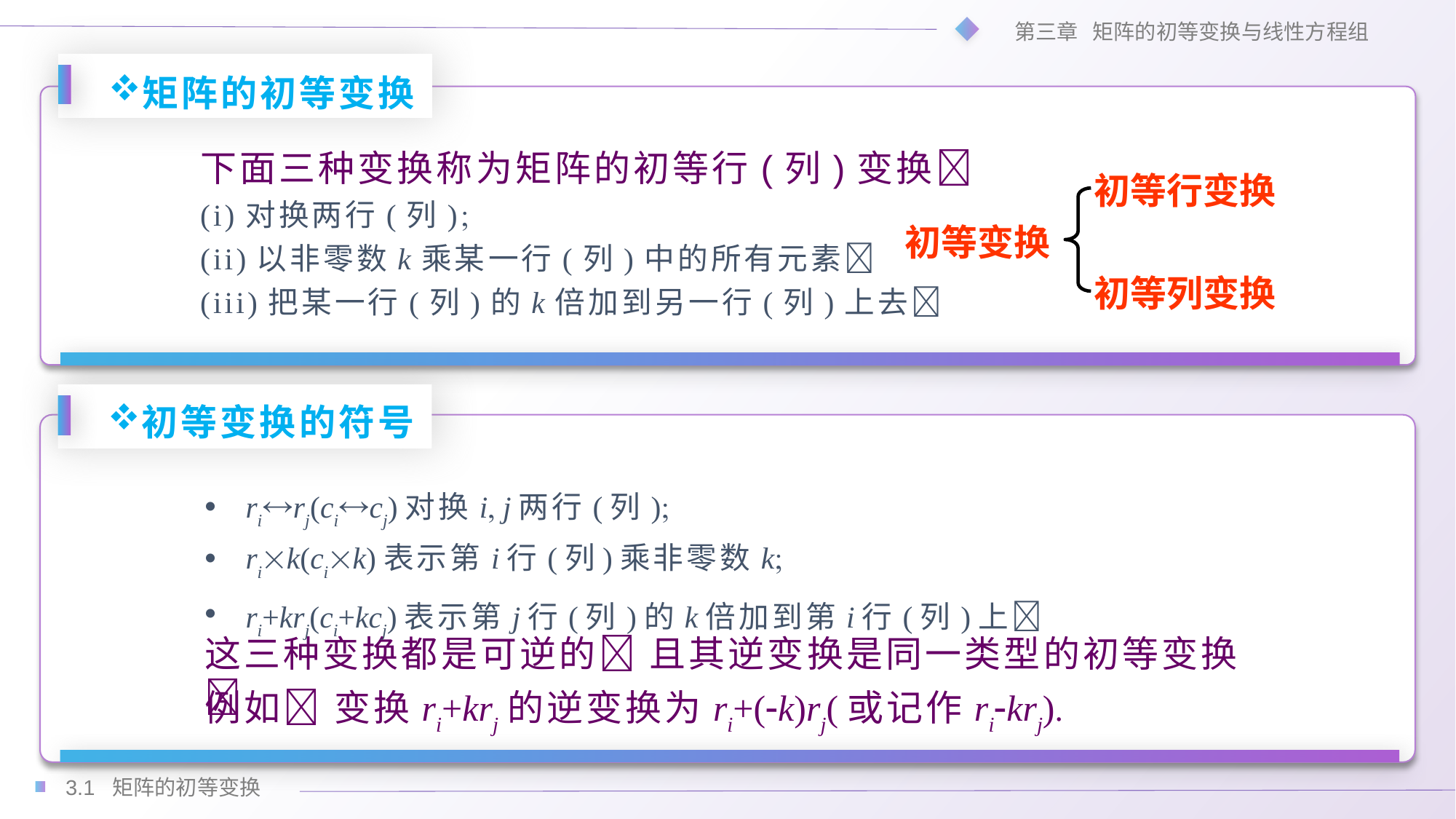

矩阵的初等变换

下面三种变换称为矩阵的初等行(列)变换:
(i)对换两行(列);
(ii)以非零数k乘某一行(列)中的所有元素;
(iii)把某一行(列)的k倍加到另一行(列)上去.
初等行变换

初等变换
初等列变换

初等变换的符号

ri↔rj(ci↔cj)对换i, j两行(列);
ri×k(ci×k)表示第i行(列)乘非零数k;
ri+krj(ci+kcj)表示第j行(列)的k倍加到第i行(列)上.
这三种变换都是可逆的, 且其逆变换是同一类型的初等变换.
例如, 变换ri+krj的逆变换为ri+(−k)rj(或记作ri−krj).